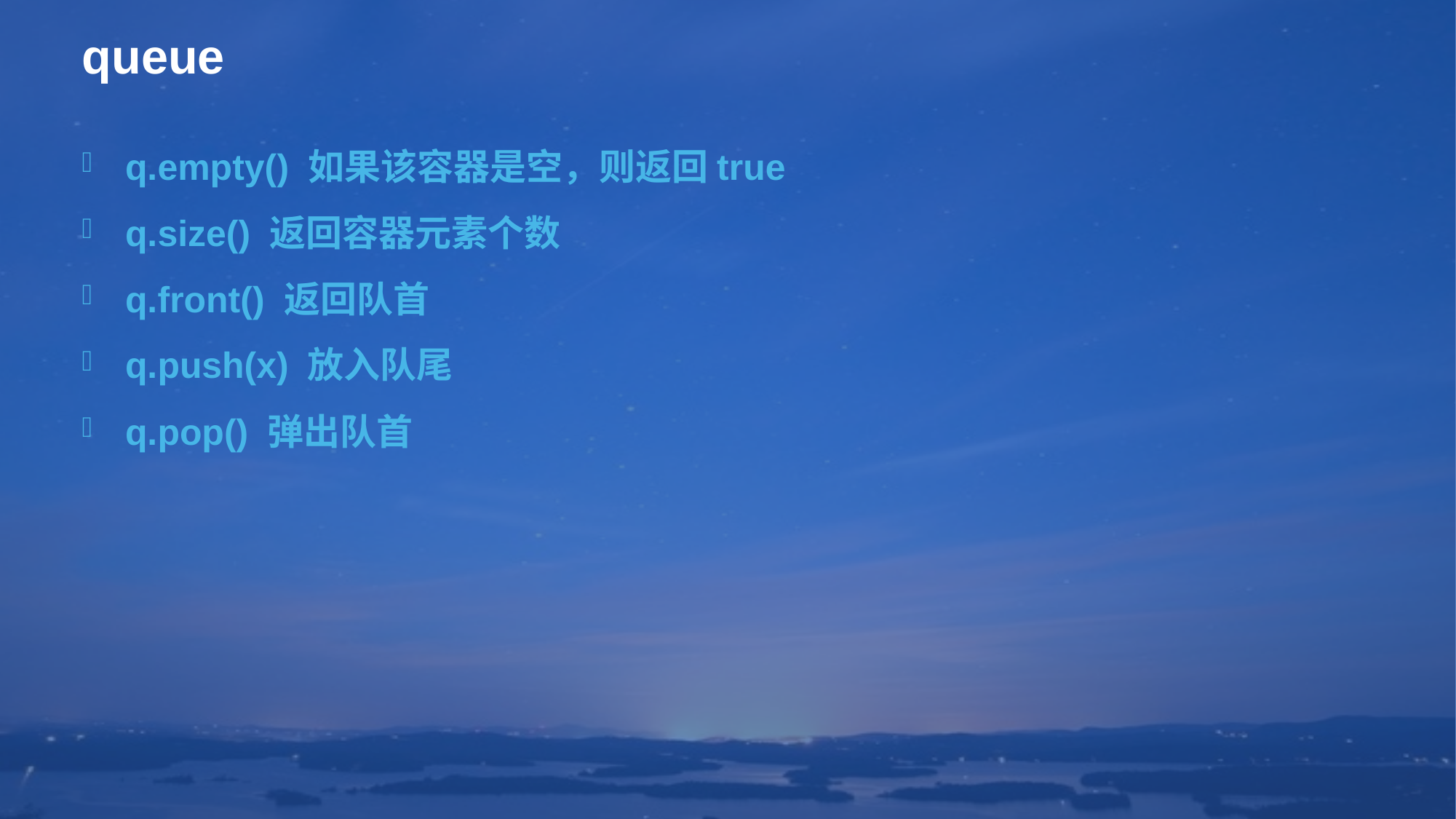

# queue
q.empty() 如果该容器是空，则返回true
q.size() 返回容器元素个数
q.front() 返回队首
q.push(x) 放入队尾
q.pop() 弹出队首